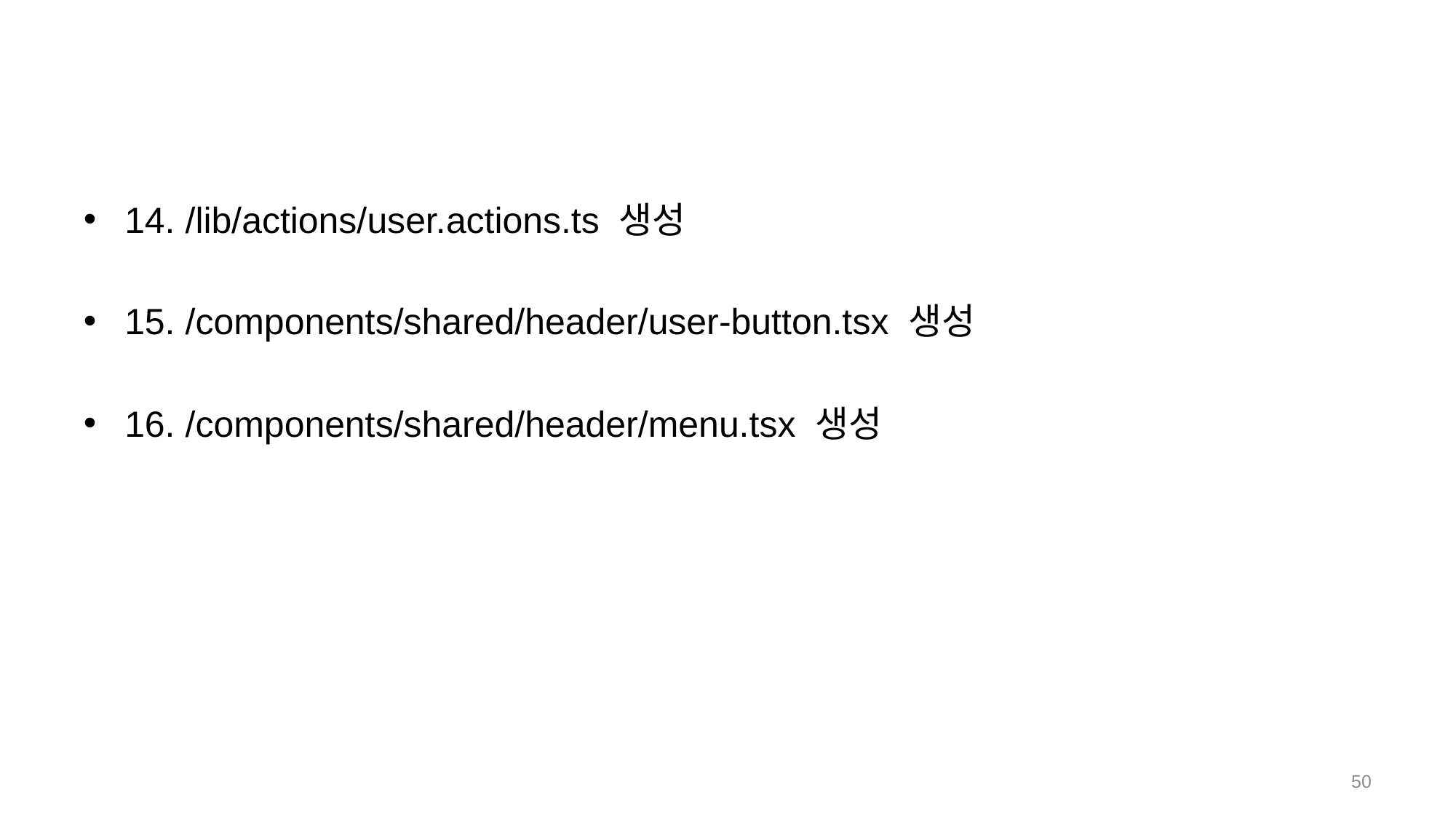

#
14. /lib/actions/user.actions.ts 생성

15. /components/shared/header/user-button.tsx 생성

16. /components/shared/header/menu.tsx 생성
50